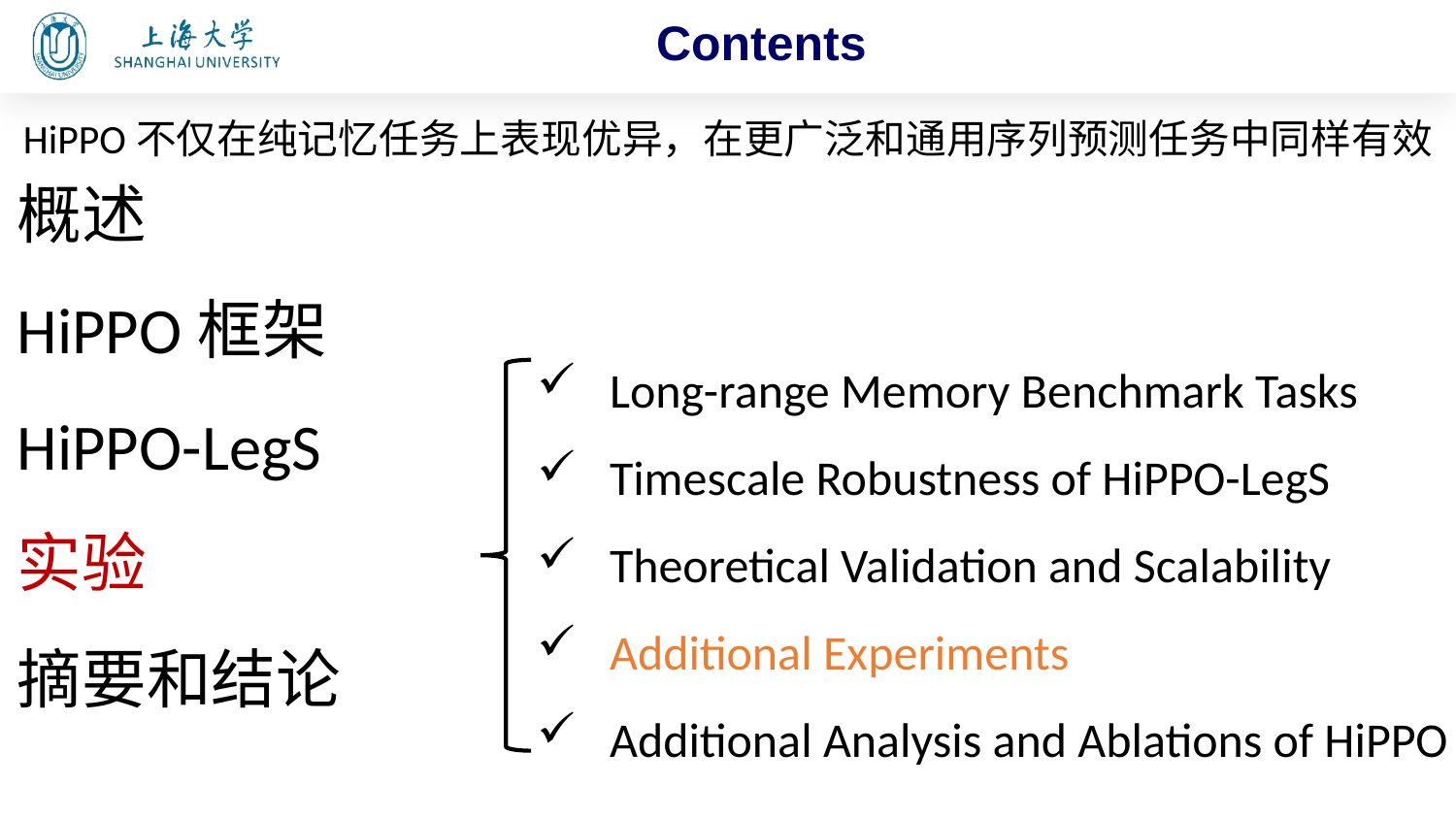

Contents
HiPPO不仅在纯记忆任务上表现优异，在更广泛和通用序列预测任务中同样有效
概述
HiPPO框架
HiPPO-LegS
实验
摘要和结论
Long-range Memory Benchmark Tasks
Timescale Robustness of HiPPO-LegS
Theoretical Validation and Scalability
Additional Experiments
Additional Analysis and Ablations of HiPPO